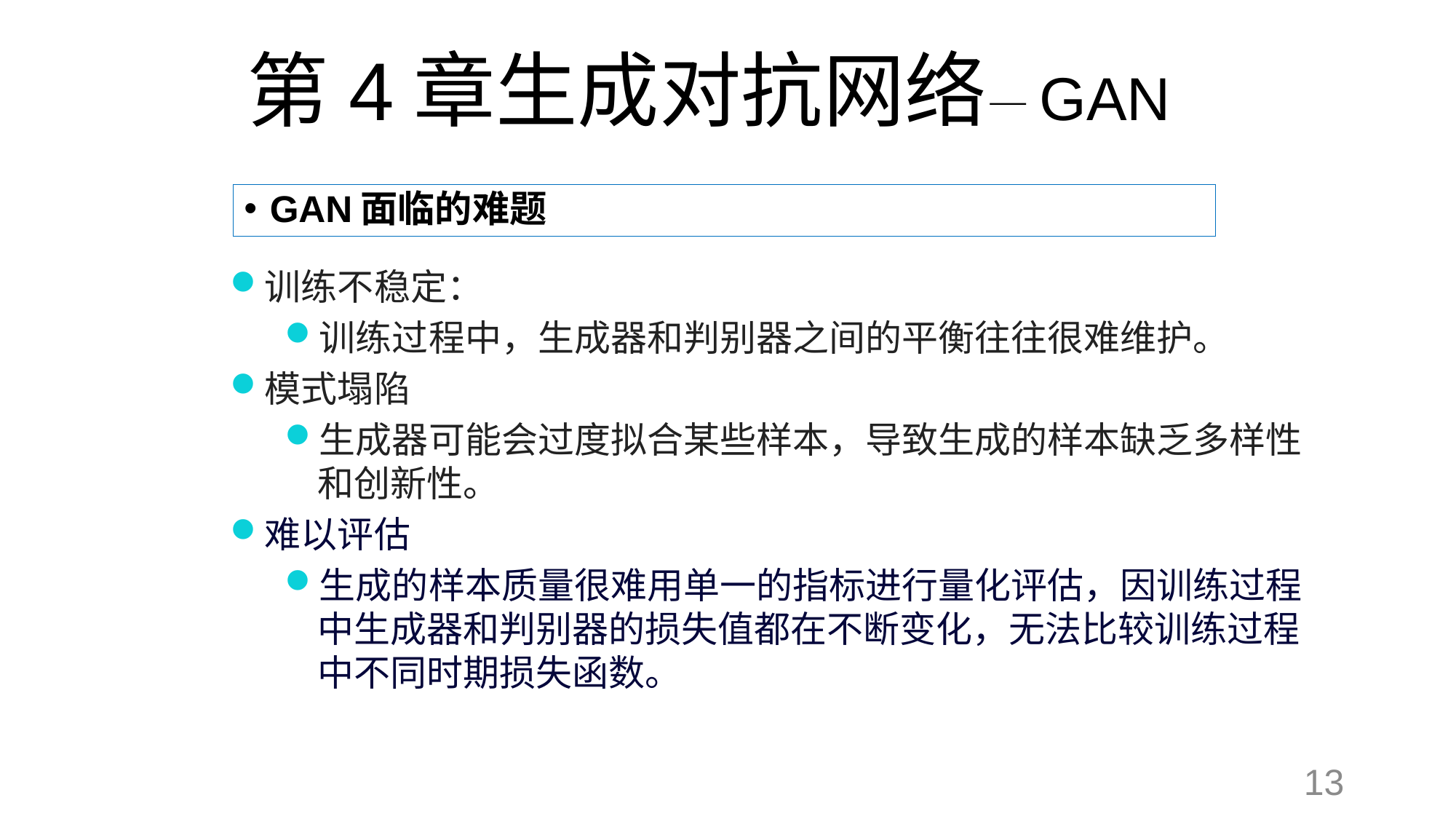

# 第4章生成对抗网络—GAN
GAN面临的难题
训练不稳定：
训练过程中，生成器和判别器之间的平衡往往很难维护。
模式塌陷
生成器可能会过度拟合某些样本，导致生成的样本缺乏多样性和创新性。
难以评估
生成的样本质量很难用单一的指标进行量化评估，因训练过程中生成器和判别器的损失值都在不断变化，无法比较训练过程中不同时期损失函数。

13